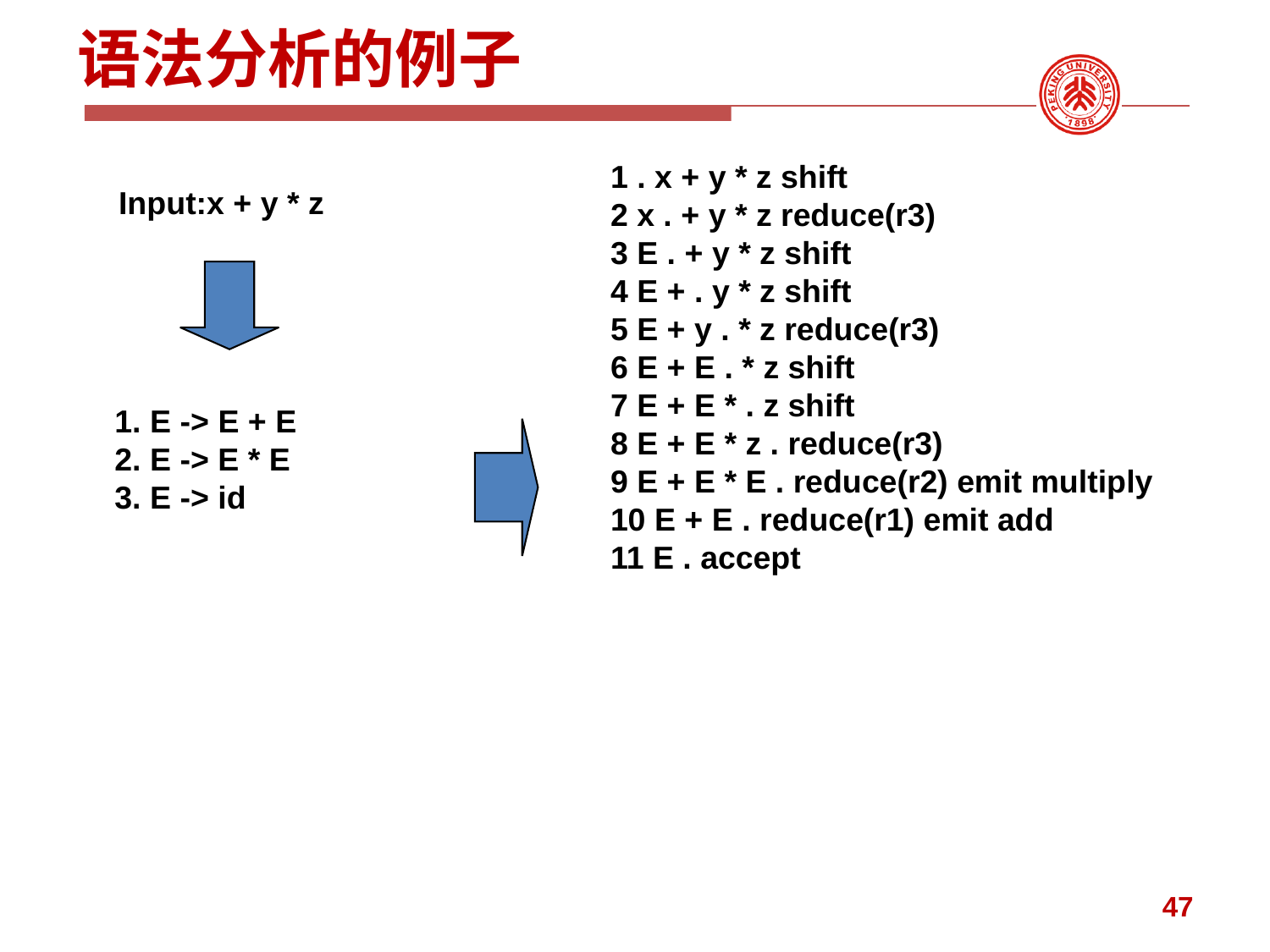

# 语法分析的例子
1 . x + y * z shift
2 x . + y * z reduce(r3)
3 E . + y * z shift
4 E + . y * z shift
5 E + y . * z reduce(r3)
6 E + E . * z shift
7 E + E * . z shift
8 E + E * z . reduce(r3)
9 E + E * E . reduce(r2) emit multiply
10 E + E . reduce(r1) emit add
11 E . accept
Input:x + y * z

1. E -> E + E
2. E -> E * E
3. E -> id

47